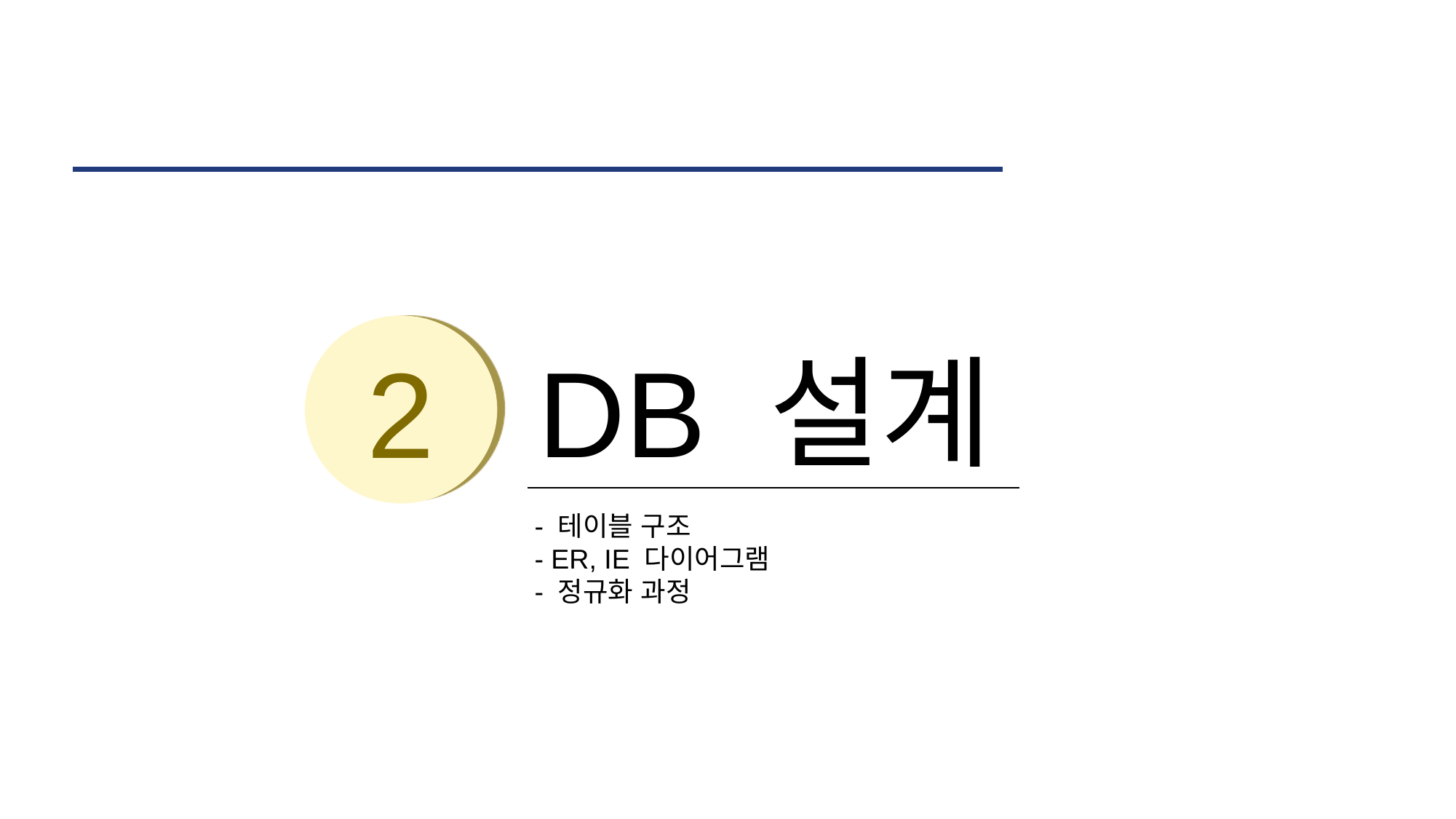

2
DB 설계
- 테이블 구조
- ER, IE 다이어그램
- 정규화 과정